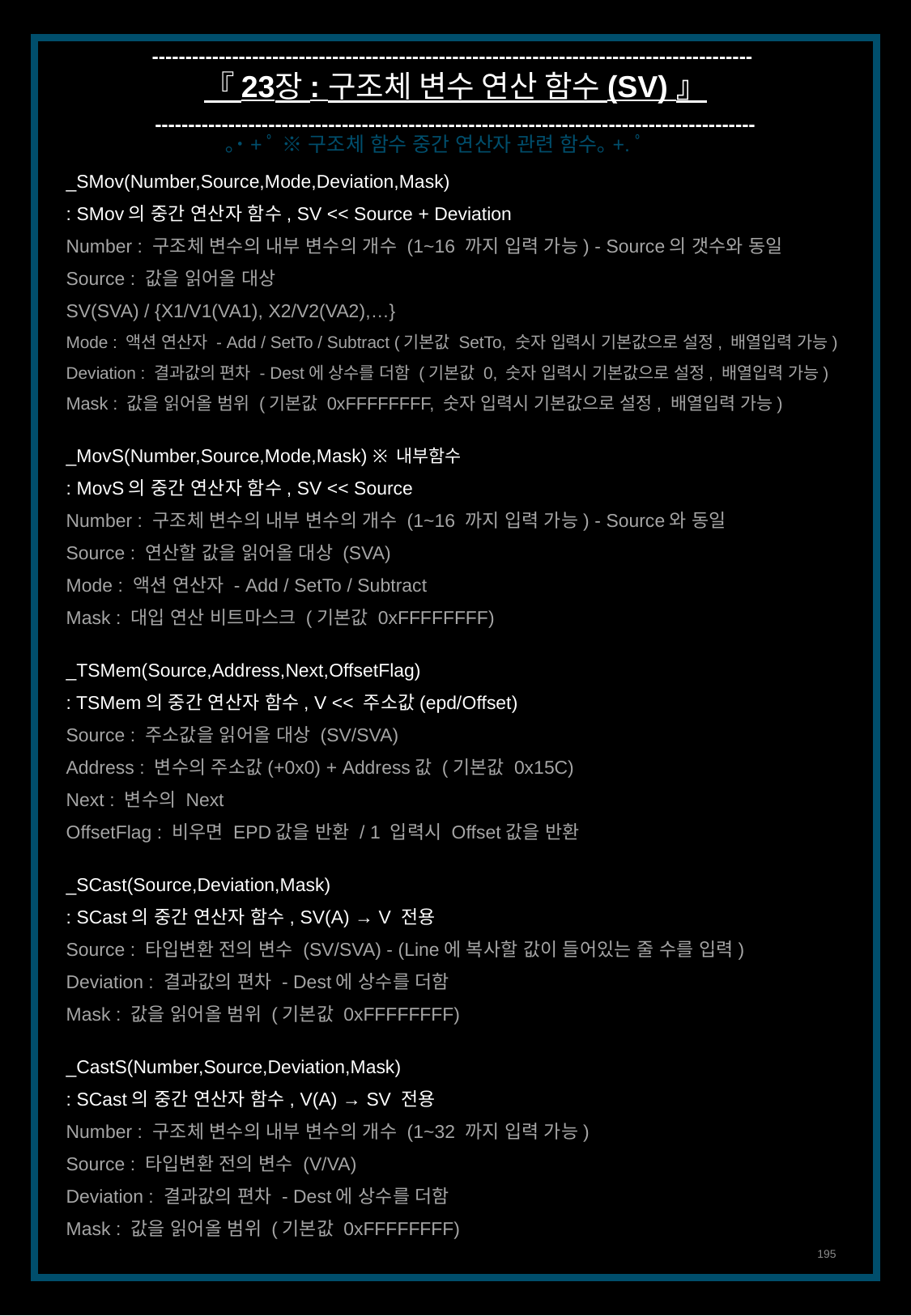

------------------------------------------------------------------------------------------
『 23장 : 구조체 변수 연산 함수 (SV) 』
------------------------------------------------------------------------------------------

｡˙+ﾟ ※ 구조체 함수 중간 연산자 관련 함수｡+.ﾟ
_SMov(Number,Source,Mode,Deviation,Mask)
: SMov의 중간 연산자 함수, SV << Source + Deviation
Number : 구조체 변수의 내부 변수의 개수 (1~16 까지 입력 가능) - Source의 갯수와 동일
Source : 값을 읽어올 대상
SV(SVA) / {X1/V1(VA1), X2/V2(VA2),…}
Mode : 액션 연산자 - Add / SetTo / Subtract (기본값 SetTo, 숫자 입력시 기본값으로 설정, 배열입력 가능)
Deviation : 결과값의 편차 - Dest에 상수를 더함 (기본값 0, 숫자 입력시 기본값으로 설정, 배열입력 가능)
Mask : 값을 읽어올 범위 (기본값 0xFFFFFFFF, 숫자 입력시 기본값으로 설정, 배열입력 가능)

_MovS(Number,Source,Mode,Mask) ※ 내부함수
: MovS의 중간 연산자 함수, SV << Source
Number : 구조체 변수의 내부 변수의 개수 (1~16 까지 입력 가능) - Source와 동일
Source : 연산할 값을 읽어올 대상 (SVA)
Mode : 액션 연산자 - Add / SetTo / Subtract
Mask : 대입 연산 비트마스크 (기본값 0xFFFFFFFF)

_TSMem(Source,Address,Next,OffsetFlag)
: TSMem의 중간 연산자 함수, V << 주소값(epd/Offset)
Source : 주소값을 읽어올 대상 (SV/SVA)
Address : 변수의 주소값(+0x0) + Address값 (기본값 0x15C)
Next : 변수의 Next
OffsetFlag : 비우면 EPD값을 반환 / 1 입력시 Offset값을 반환

_SCast(Source,Deviation,Mask)
: SCast의 중간 연산자 함수, SV(A) → V 전용
Source : 타입변환 전의 변수 (SV/SVA) - (Line에 복사할 값이 들어있는 줄 수를 입력)
Deviation : 결과값의 편차 - Dest에 상수를 더함
Mask : 값을 읽어올 범위 (기본값 0xFFFFFFFF)

_CastS(Number,Source,Deviation,Mask)
: SCast의 중간 연산자 함수, V(A) → SV 전용
Number : 구조체 변수의 내부 변수의 개수 (1~32 까지 입력 가능)
Source : 타입변환 전의 변수 (V/VA)
Deviation : 결과값의 편차 - Dest에 상수를 더함
Mask : 값을 읽어올 범위 (기본값 0xFFFFFFFF)
195